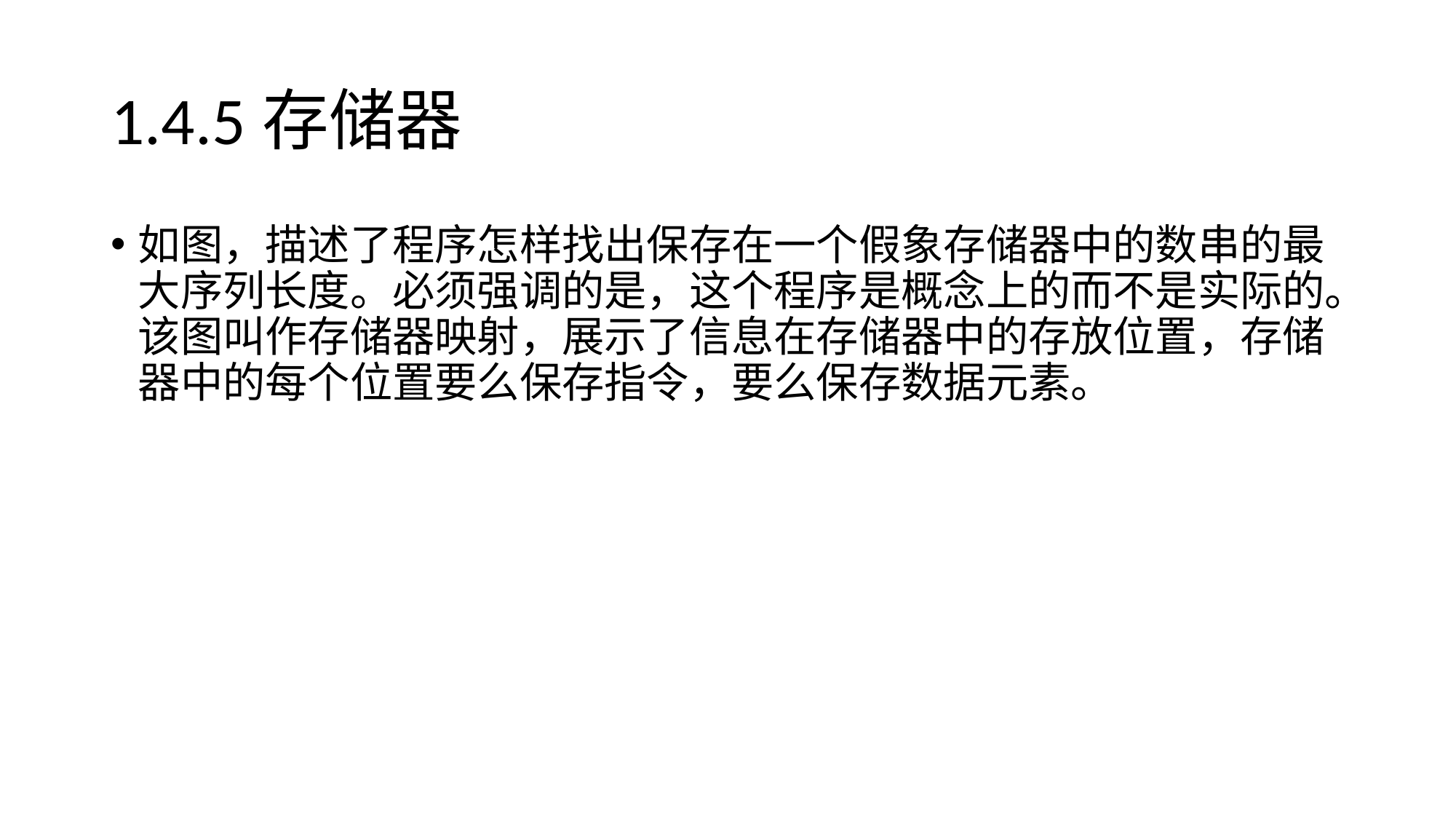

# 1.4.5存储器
如图，描述了程序怎样找出保存在一个假象存储器中的数串的最大序列长度。必须强调的是，这个程序是概念上的而不是实际的。该图叫作存储器映射，展示了信息在存储器中的存放位置，存储器中的每个位置要么保存指令，要么保存数据元素。